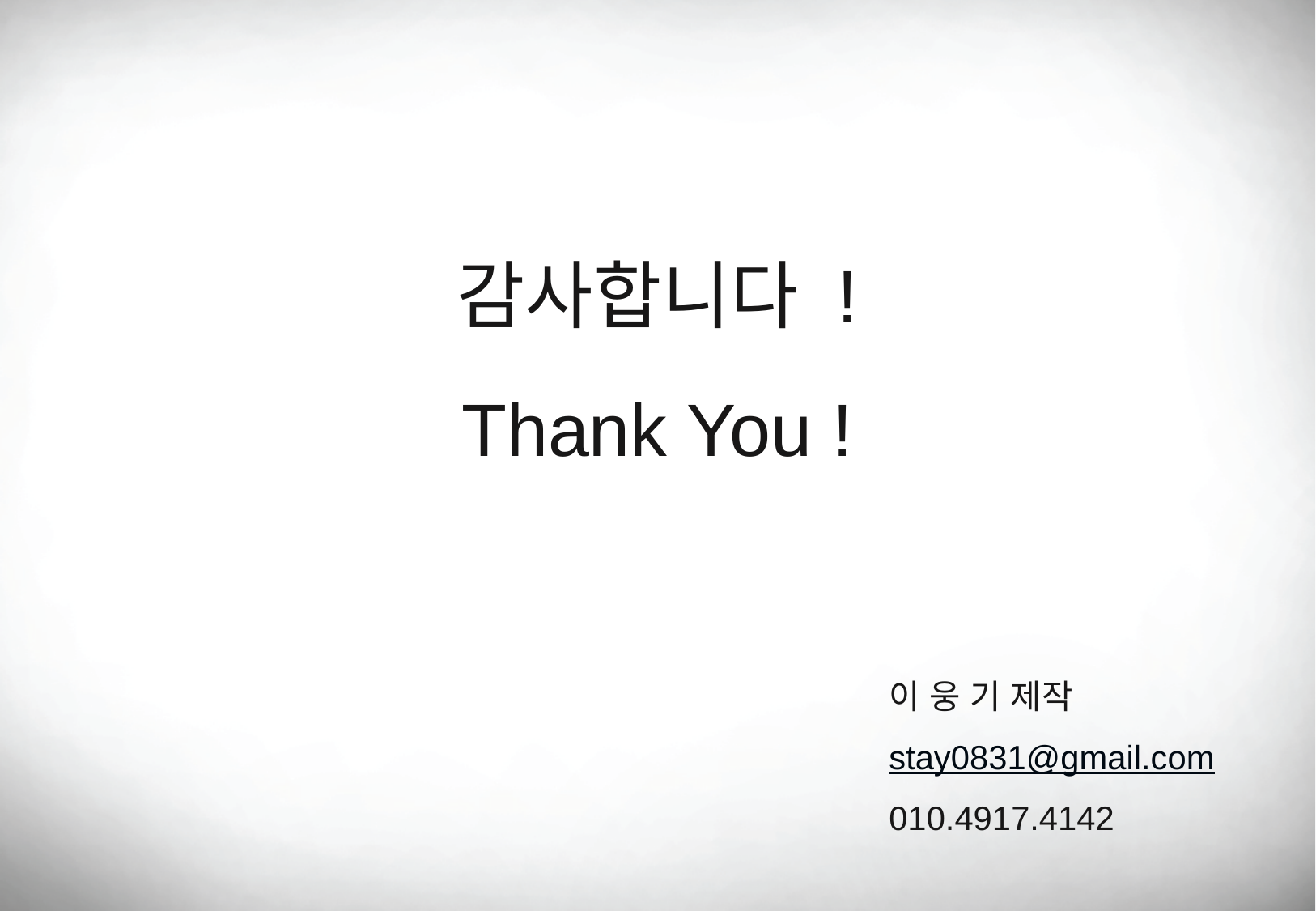

감사합니다 !
Thank You !
이 웅 기 제작
stay0831@gmail.com
010.4917.4142